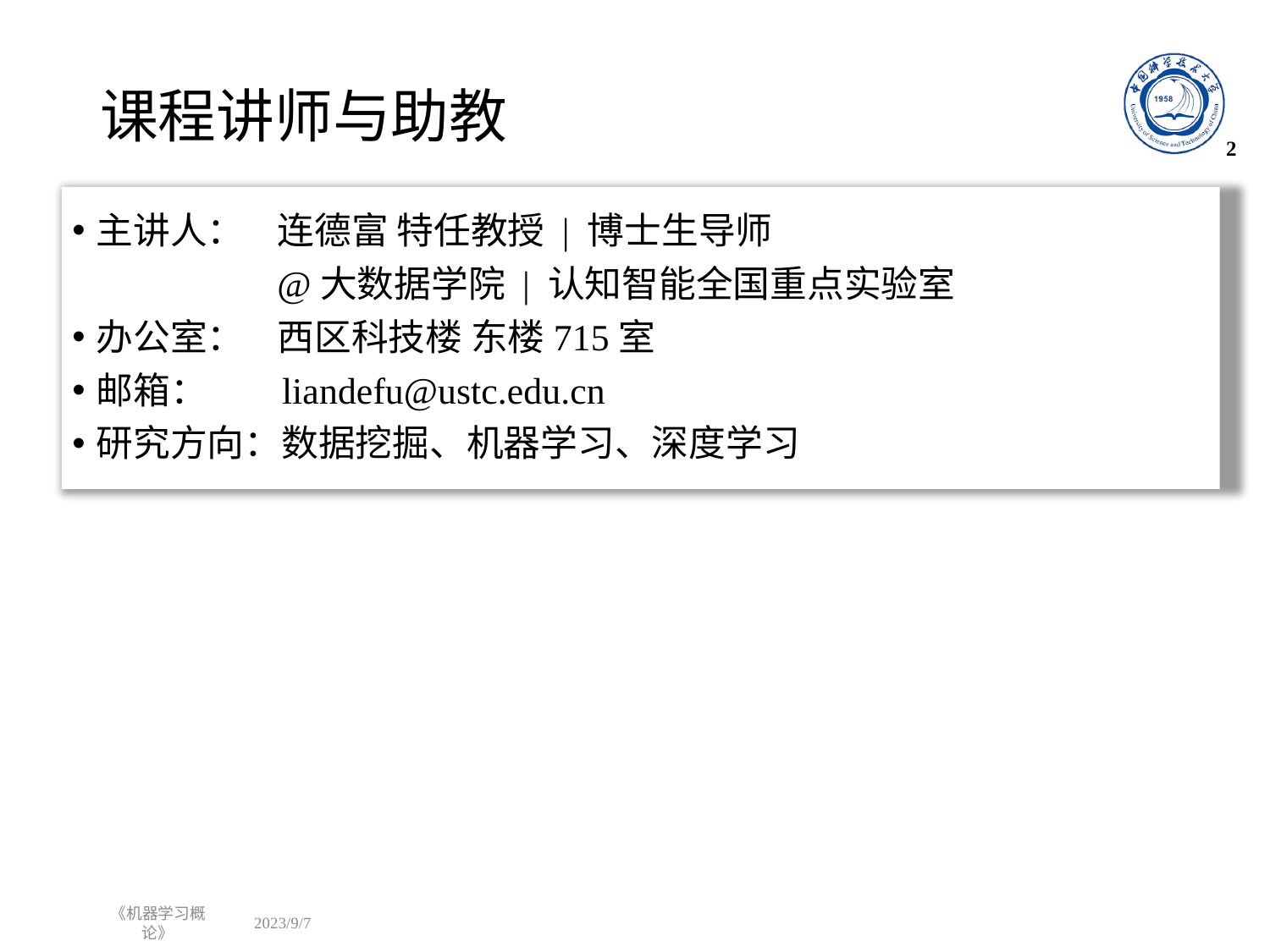

# 课程讲师与助教
2

主讲人：    连德富 特任教授 | 博士生导师
                      @大数据学院 | 认知智能全国重点实验室
办公室：    西区科技楼 东楼715室
邮箱：        liandefu@ustc.edu.cn
研究方向：数据挖掘、机器学习、深度学习

《机器学习概论》
2023/9/7